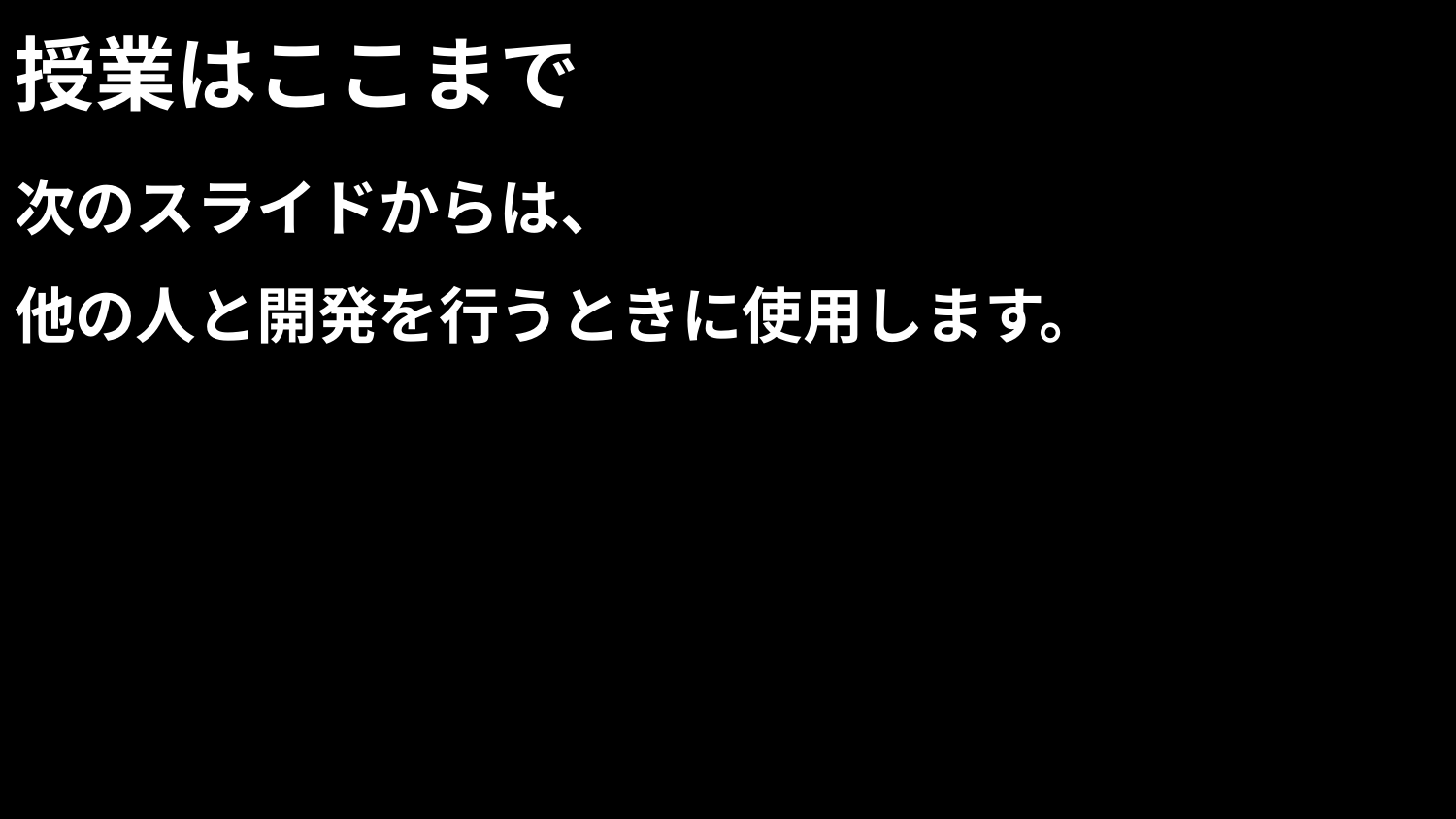

# 授業はここまで
次のスライドからは、
他の人と開発を行うときに使用します。